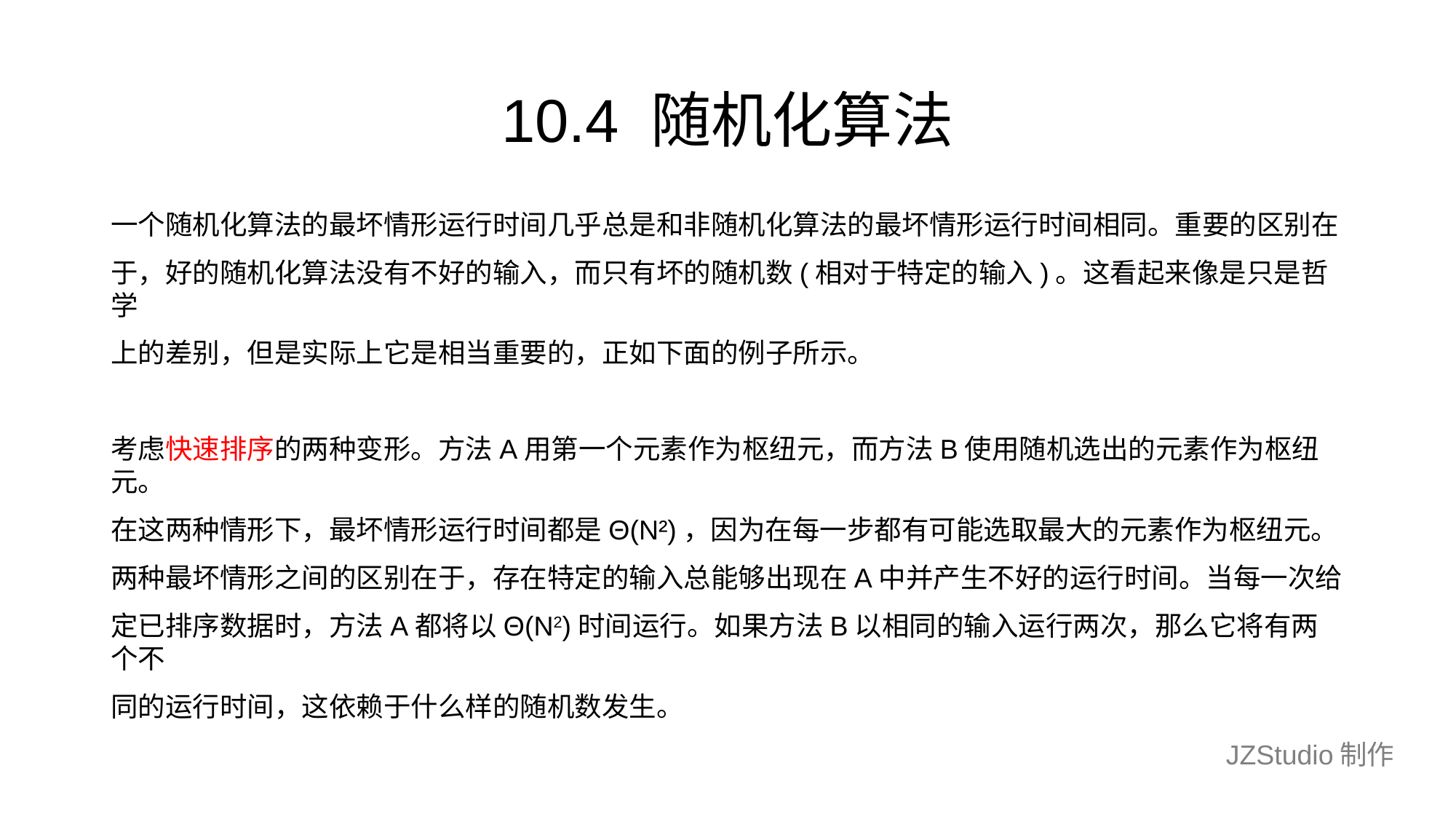

# 10.4 随机化算法
一个随机化算法的最坏情形运行时间几乎总是和非随机化算法的最坏情形运行时间相同。重要的区别在
于，好的随机化算法没有不好的输入，而只有坏的随机数(相对于特定的输入)。这看起来像是只是哲学
上的差别，但是实际上它是相当重要的，正如下面的例子所示。

考虑快速排序的两种变形。方法A用第一个元素作为枢纽元，而方法B使用随机选出的元素作为枢纽元。
在这两种情形下，最坏情形运行时间都是Θ(N²)，因为在每一步都有可能选取最大的元素作为枢纽元。
两种最坏情形之间的区别在于，存在特定的输入总能够出现在A中并产生不好的运行时间。当每一次给
定已排序数据时，方法A都将以Θ(N2)时间运行。如果方法B以相同的输入运行两次，那么它将有两个不
同的运行时间，这依赖于什么样的随机数发生。